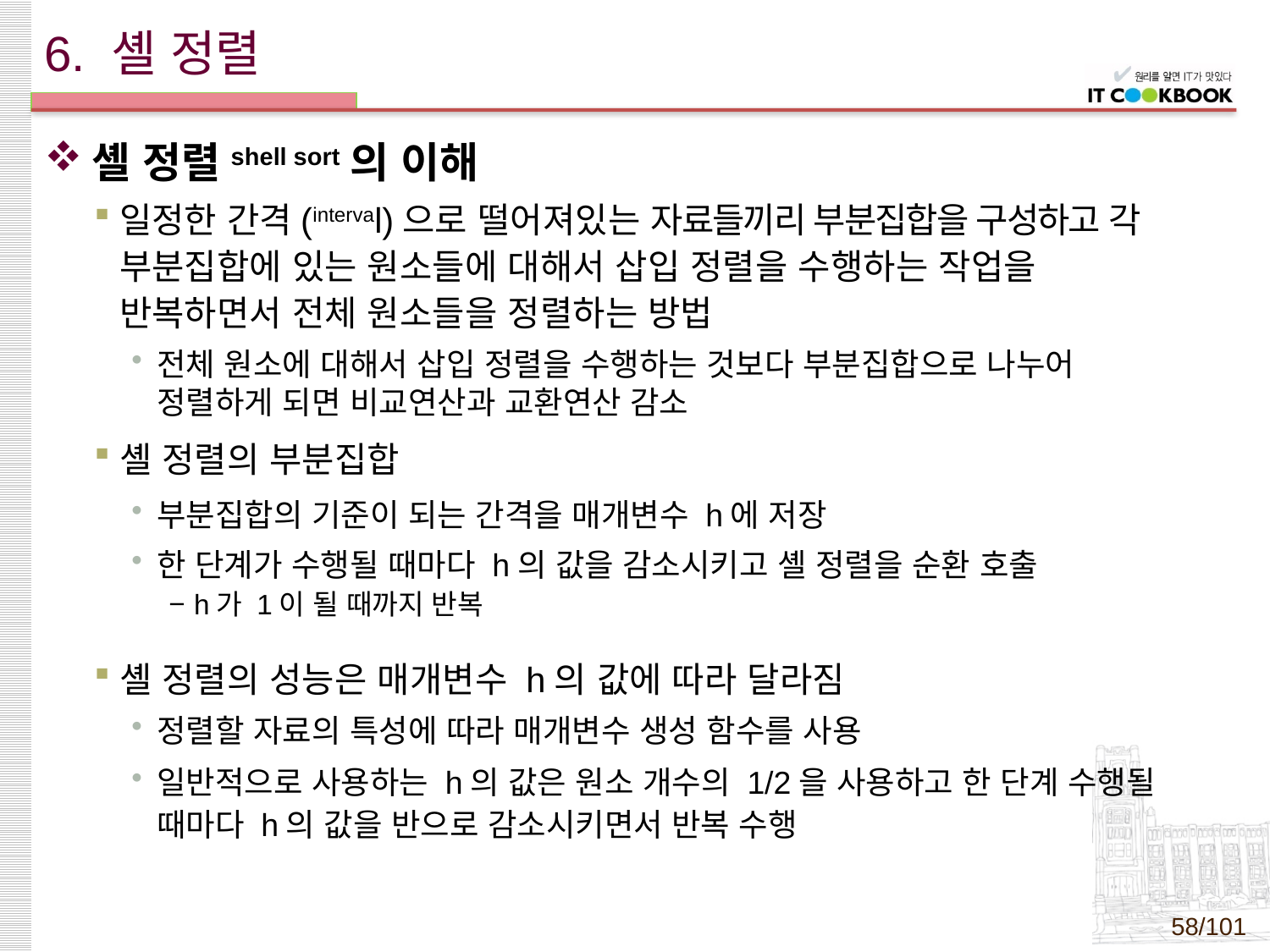

# 6. 셸 정렬
셸 정렬shell sort의 이해
일정한 간격(interval)으로 떨어져있는 자료들끼리 부분집합을 구성하고 각 부분집합에 있는 원소들에 대해서 삽입 정렬을 수행하는 작업을
반복하면서 전체 원소들을 정렬하는 방법
전체 원소에 대해서 삽입 정렬을 수행하는 것보다 부분집합으로 나누어
정렬하게 되면 비교연산과 교환연산 감소
셸 정렬의 부분집합
부분집합의 기준이 되는 간격을 매개변수 h에 저장
한 단계가 수행될 때마다 h의 값을 감소시키고 셸 정렬을 순환 호출
h가 1이 될 때까지 반복
셸 정렬의 성능은 매개변수 h의 값에 따라 달라짐
정렬할 자료의 특성에 따라 매개변수 생성 함수를 사용
일반적으로 사용하는 h의 값은 원소 개수의 1/2을 사용하고 한 단계 수행될 때마다 h의 값을 반으로 감소시키면서 반복 수행